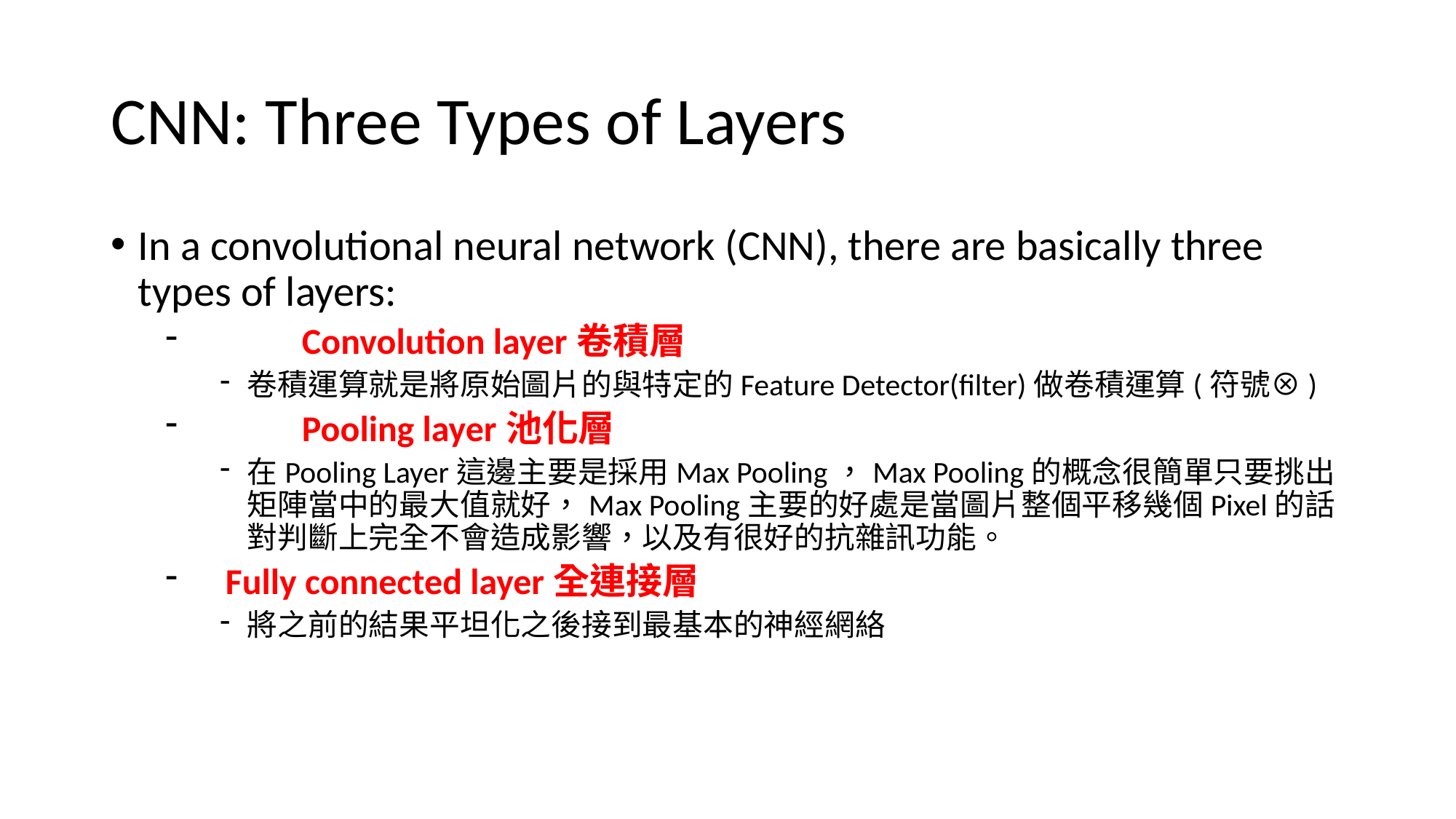

# CNN: Three Types of Layers
In a convolutional neural network (CNN), there are basically three types of layers:
	Convolution layer卷積層
卷積運算就是將原始圖片的與特定的Feature Detector(filter)做卷積運算(符號⊗)
	Pooling layer池化層
在Pooling Layer這邊主要是採用Max Pooling，Max Pooling的概念很簡單只要挑出矩陣當中的最大值就好，Max Pooling主要的好處是當圖片整個平移幾個Pixel的話對判斷上完全不會造成影響，以及有很好的抗雜訊功能。
    Fully connected layer全連接層
將之前的結果平坦化之後接到最基本的神經網絡